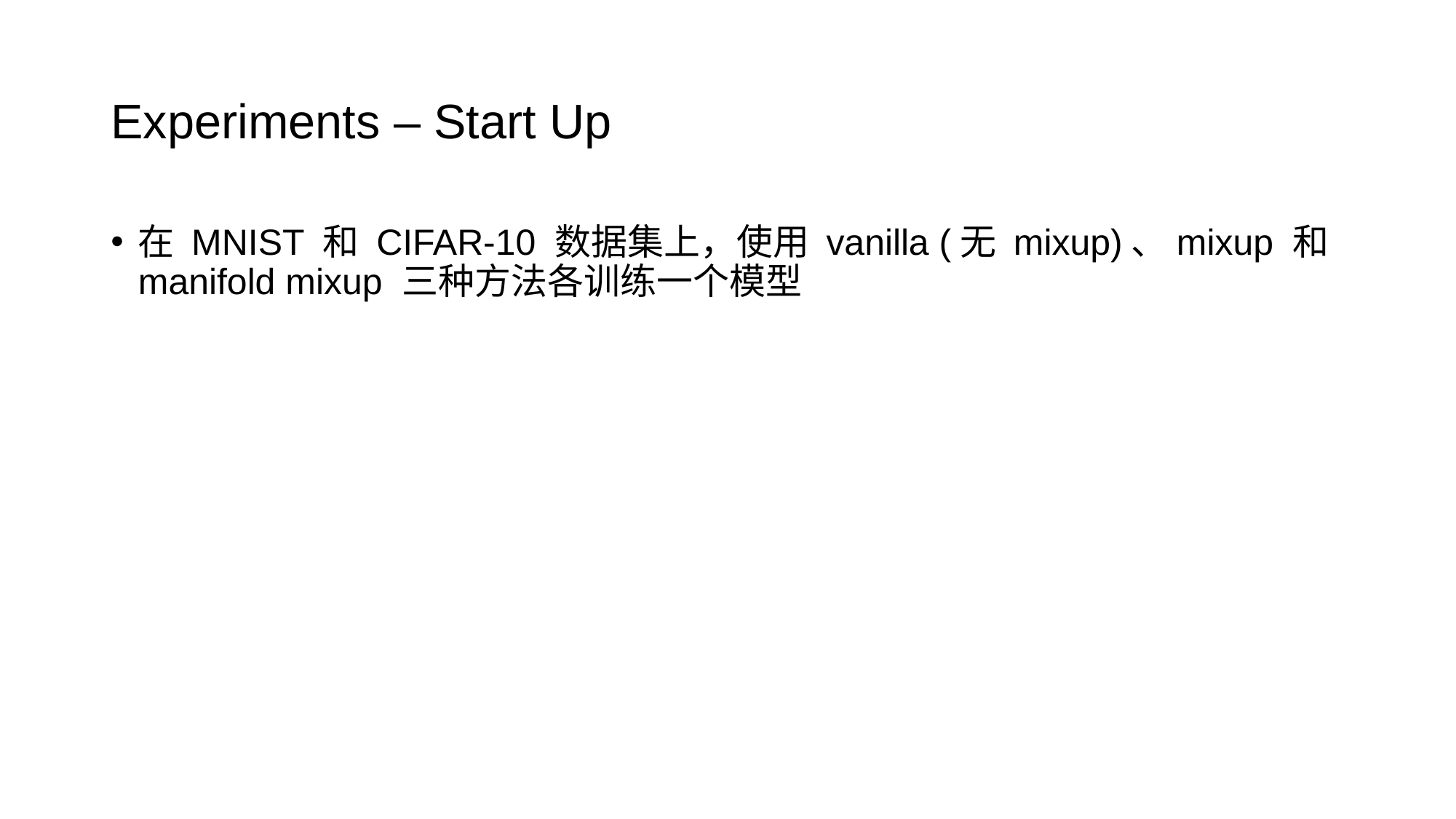

# Experiments – Start Up
在 MNIST 和 CIFAR-10 数据集上，使用 vanilla (无 mixup)、mixup 和 manifold mixup 三种方法各训练一个模型